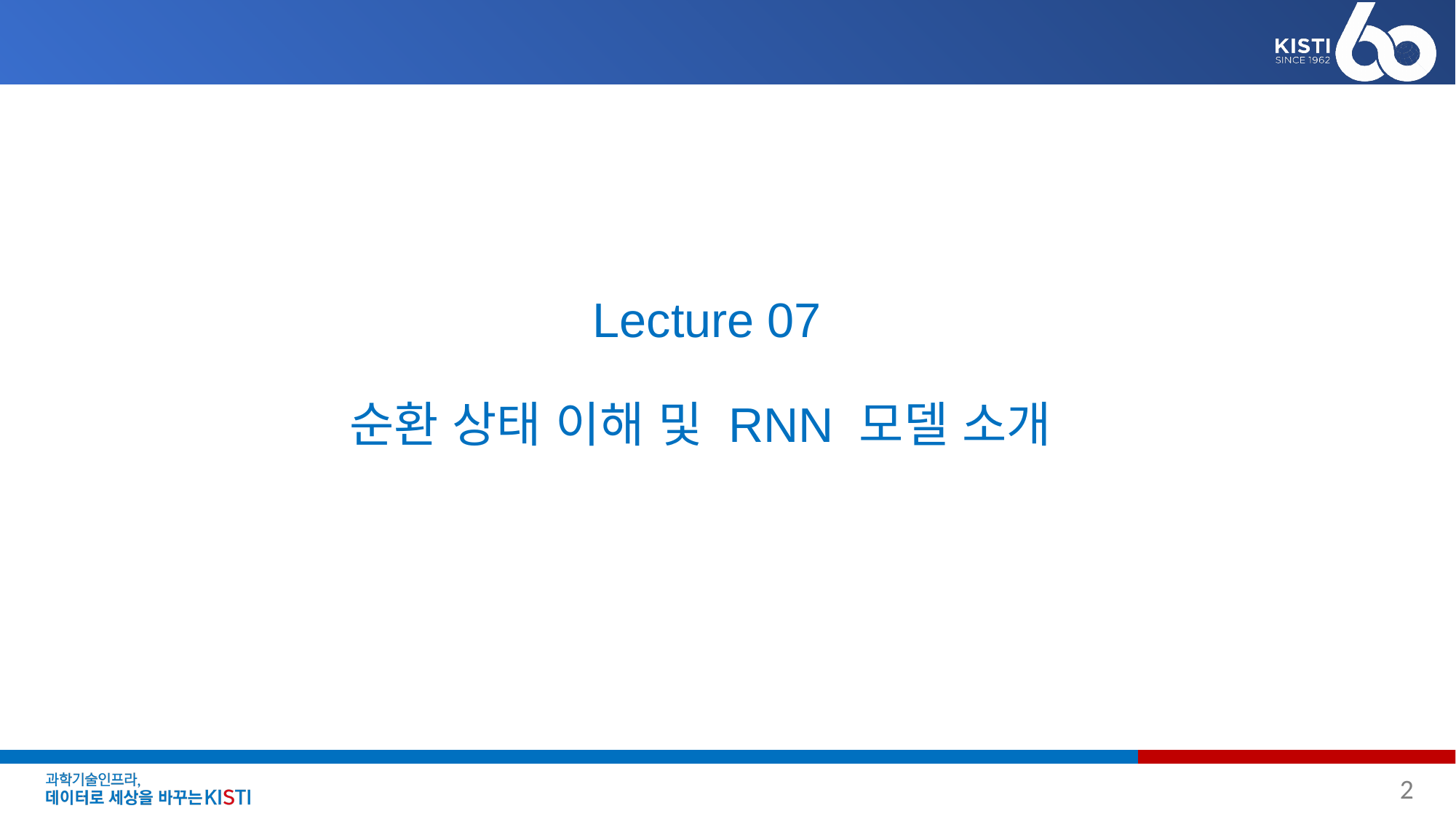

# Lecture 07 순환 상태 이해 및 RNN 모델 소개
2